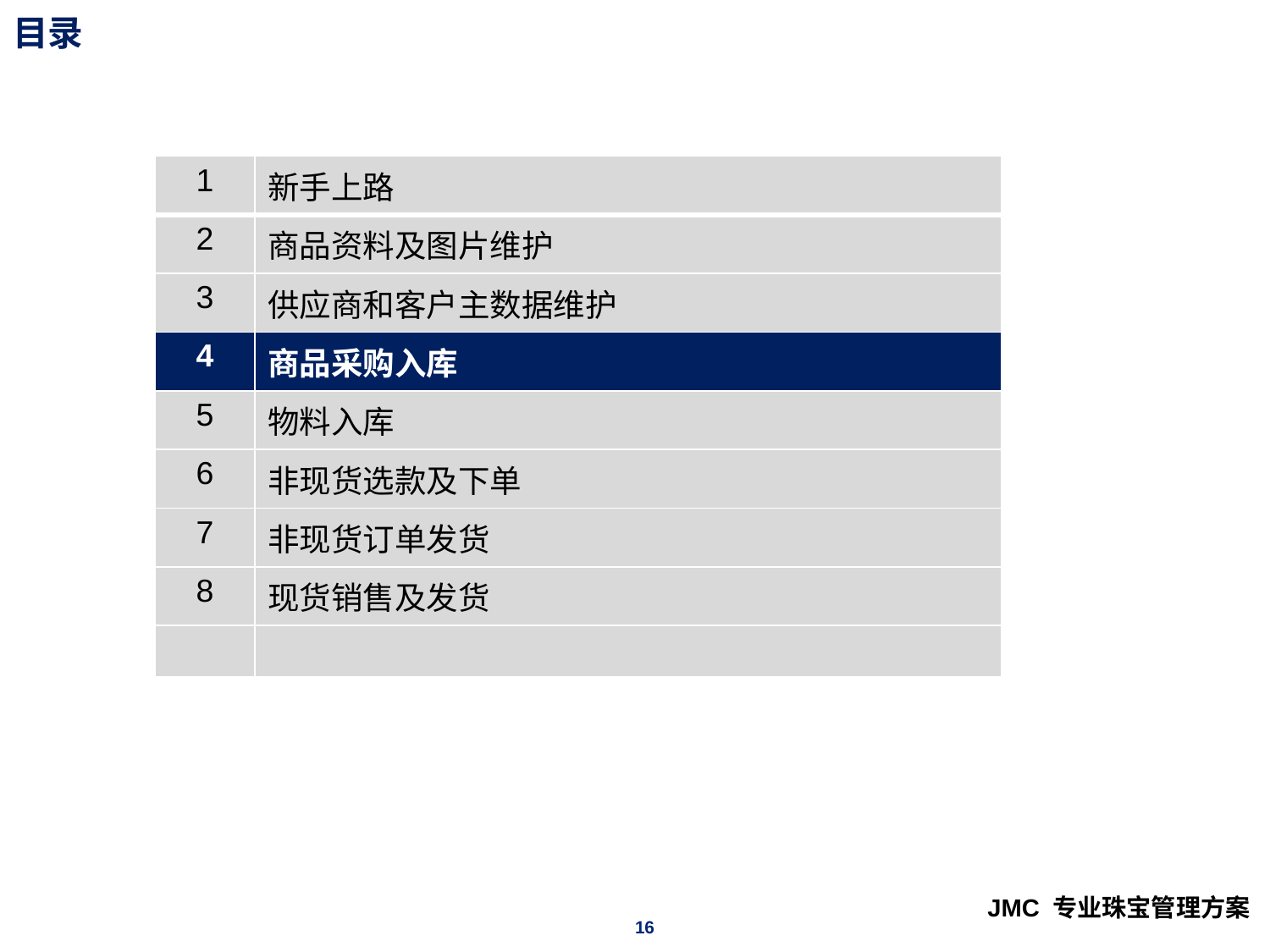

# 目录
| 1 | 新手上路 |
| --- | --- |
| 2 | 商品资料及图片维护 |
| 3 | 供应商和客户主数据维护 |
| 4 | 商品采购入库 |
| 5 | 物料入库 |
| 6 | 非现货选款及下单 |
| 7 | 非现货订单发货 |
| 8 | 现货销售及发货 |
|  |  |